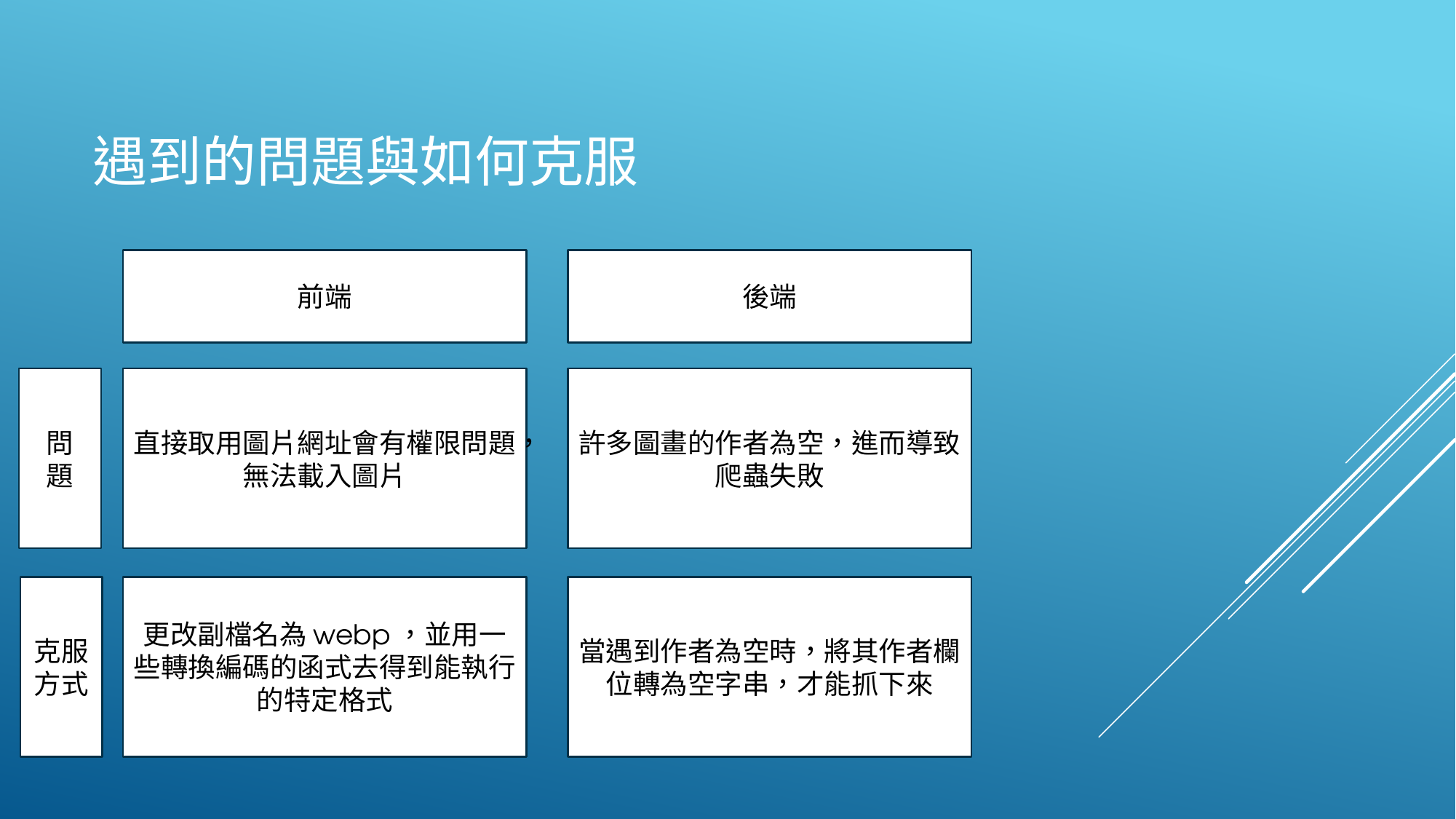

# 遇到的問題與如何克服
前端
後端
問
題
直接取用圖片網址會有權限問題，無法載入圖片
許多圖畫的作者為空，進而導致爬蟲失敗
克服方式
更改副檔名為webp，並用一些轉換編碼的函式去得到能執行的特定格式
當遇到作者為空時，將其作者欄位轉為空字串，才能抓下來